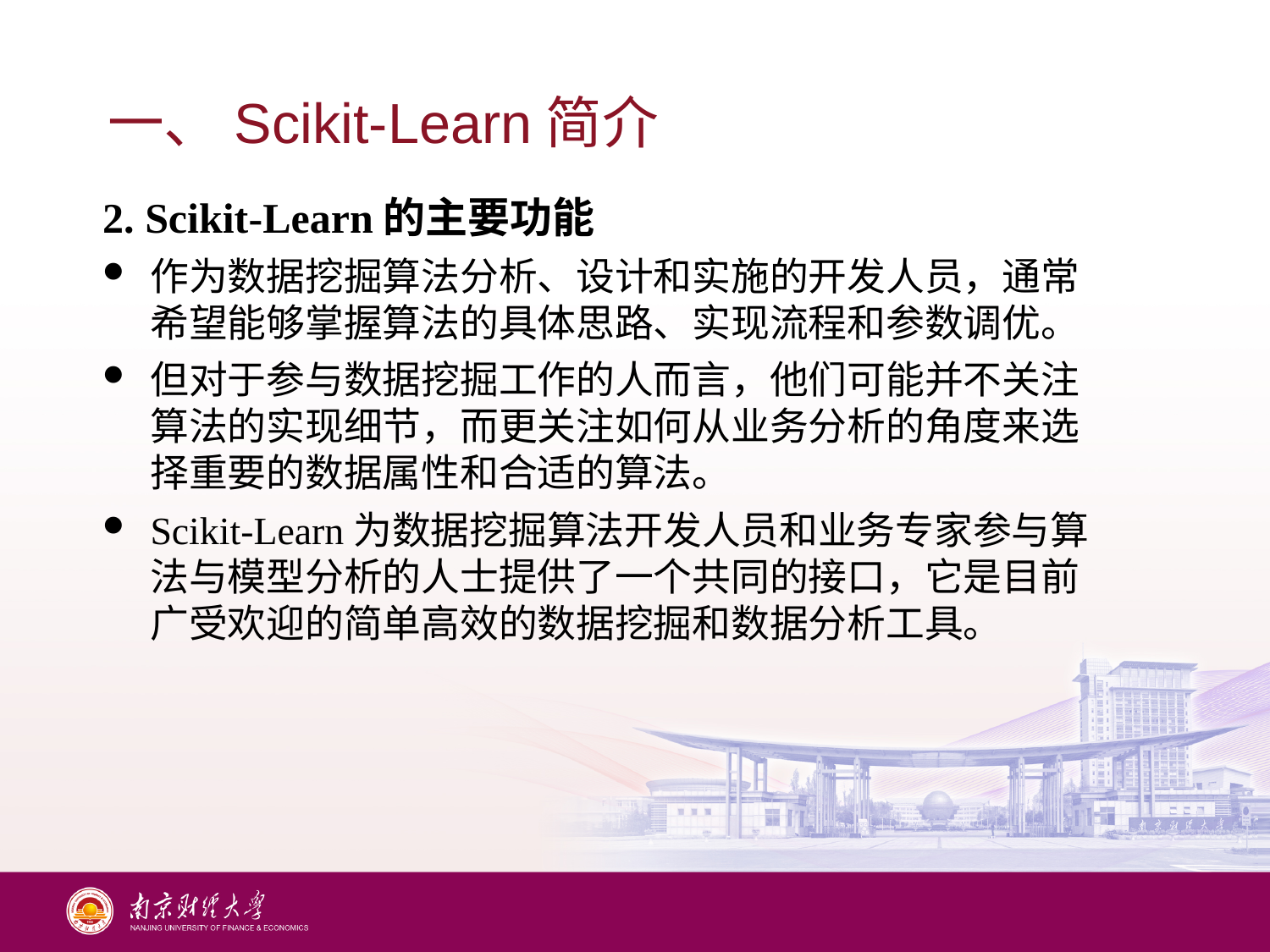

# 一、Scikit-Learn简介
2. Scikit-Learn的主要功能
作为数据挖掘算法分析、设计和实施的开发人员，通常希望能够掌握算法的具体思路、实现流程和参数调优。
但对于参与数据挖掘工作的人而言，他们可能并不关注算法的实现细节，而更关注如何从业务分析的角度来选择重要的数据属性和合适的算法。
Scikit-Learn为数据挖掘算法开发人员和业务专家参与算法与模型分析的人士提供了一个共同的接口，它是目前广受欢迎的简单高效的数据挖掘和数据分析工具。